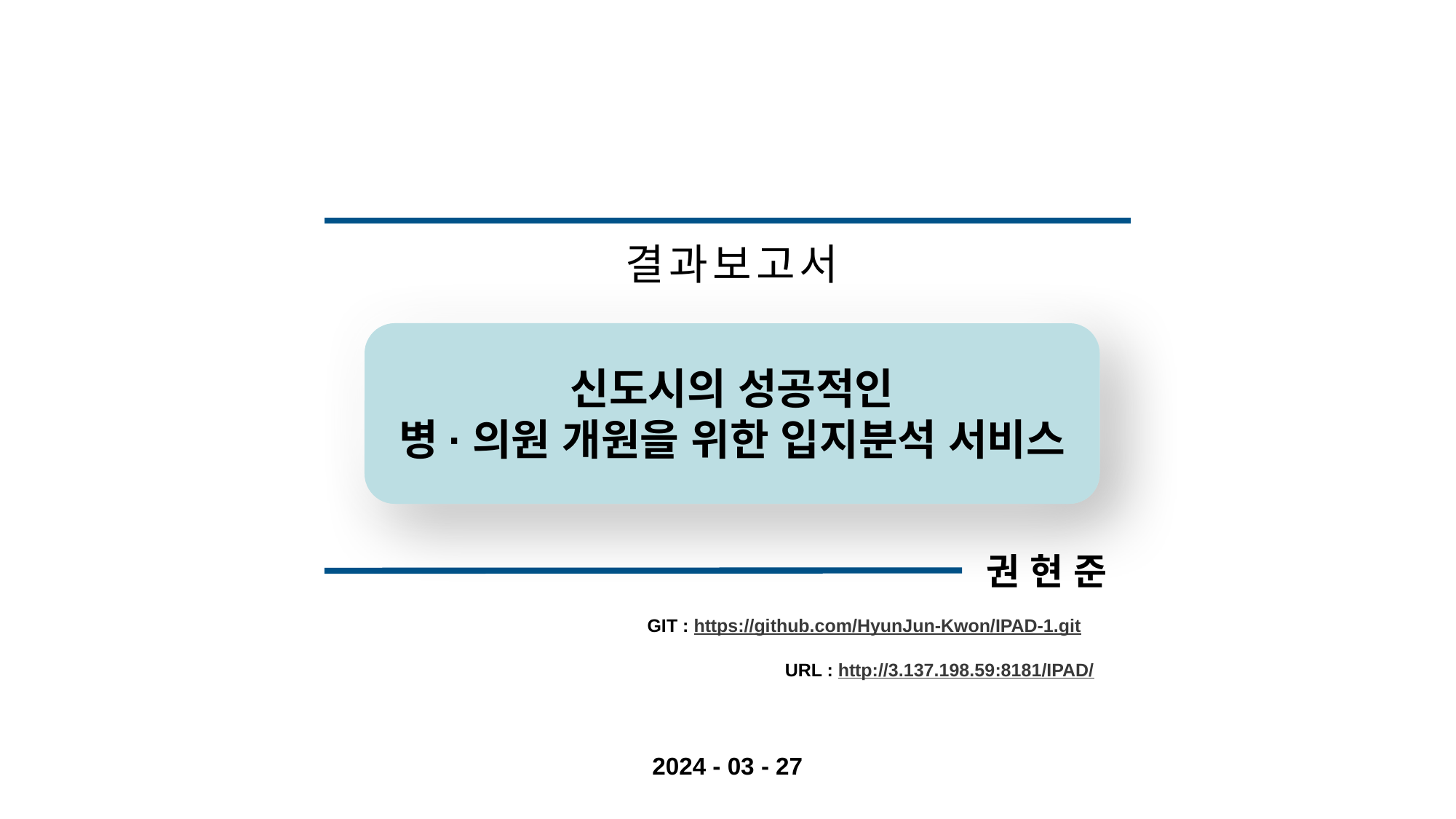

결과보고서

신도시의 성공적인
병·의원 개원을 위한 입지분석 서비스
권 현 준
GIT : https://github.com/HyunJun-Kwon/IPAD-1.git
URL : http://3.137.198.59:8181/IPAD/
2024 - 03 - 27